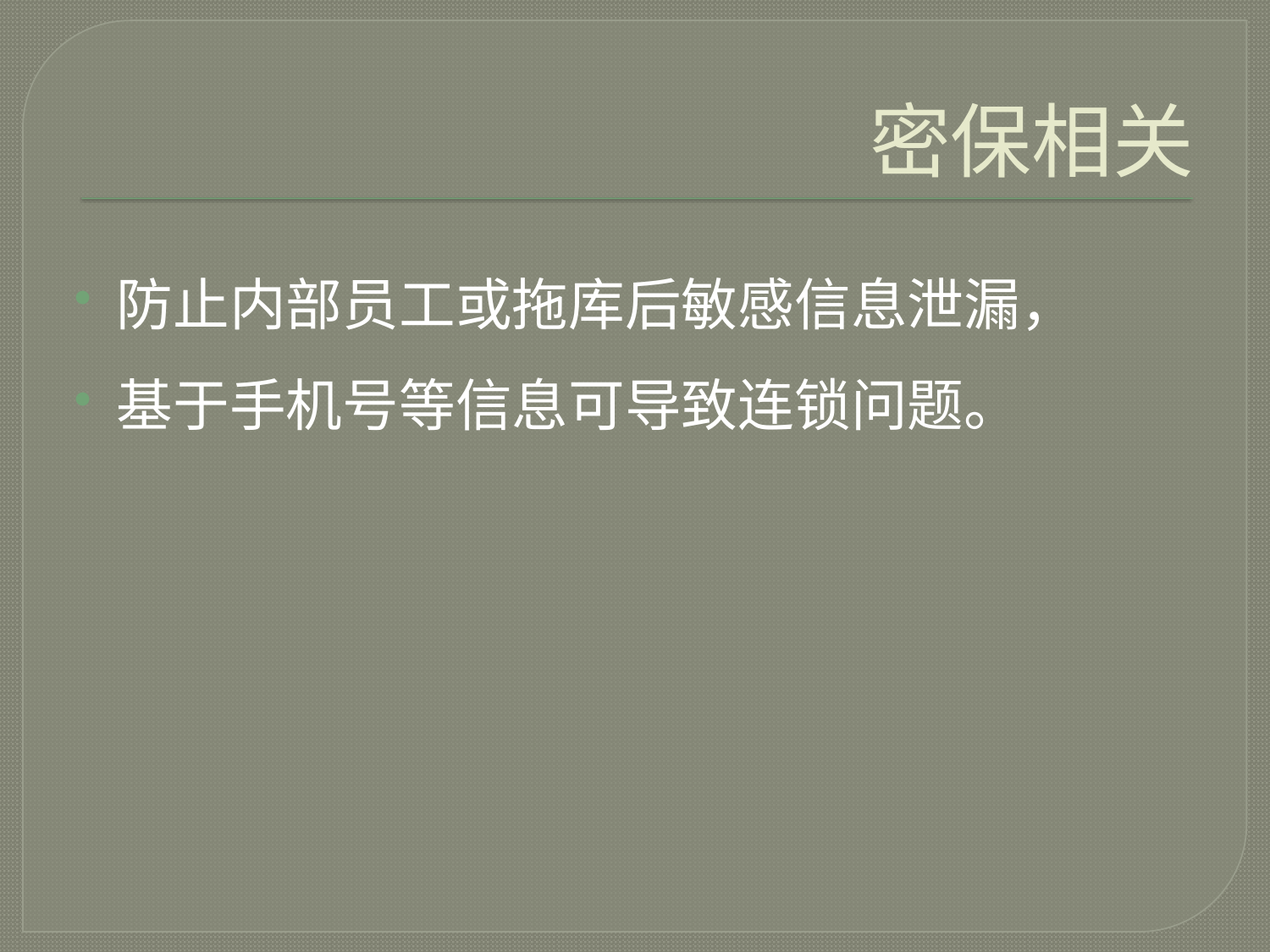

# 密保相关
防止内部员工或拖库后敏感信息泄漏，
基于手机号等信息可导致连锁问题。